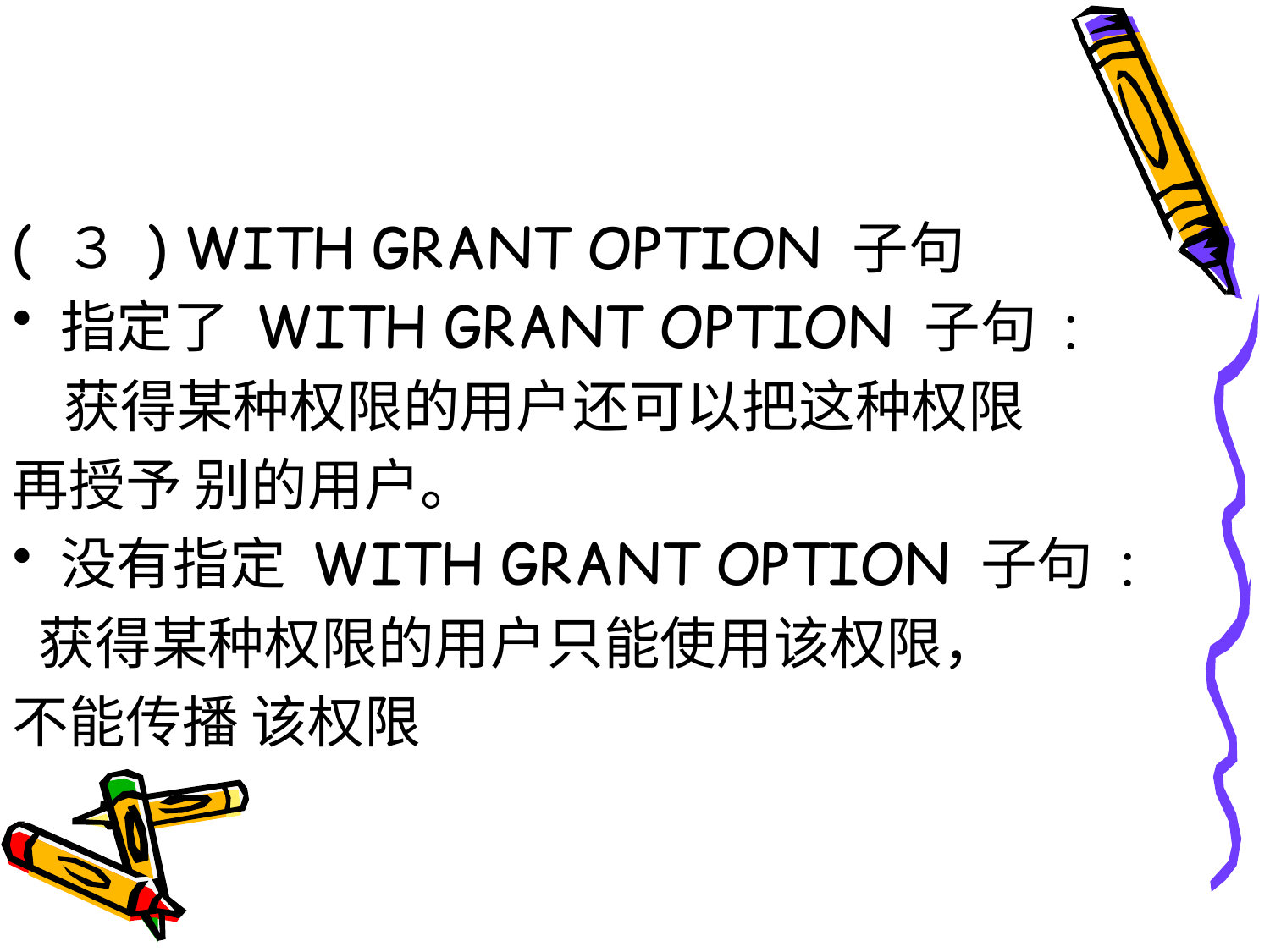

#
( ３ ) WITH GRANT OPTION 子句
指定了 WITH GRANT OPTION 子句 :
   获得某种权限的用户还可以把这种权限
再授予 别的用户。
没有指定 WITH GRANT OPTION 子句 :
 获得某种权限的用户只能使用该权限，
不能传播 该权限